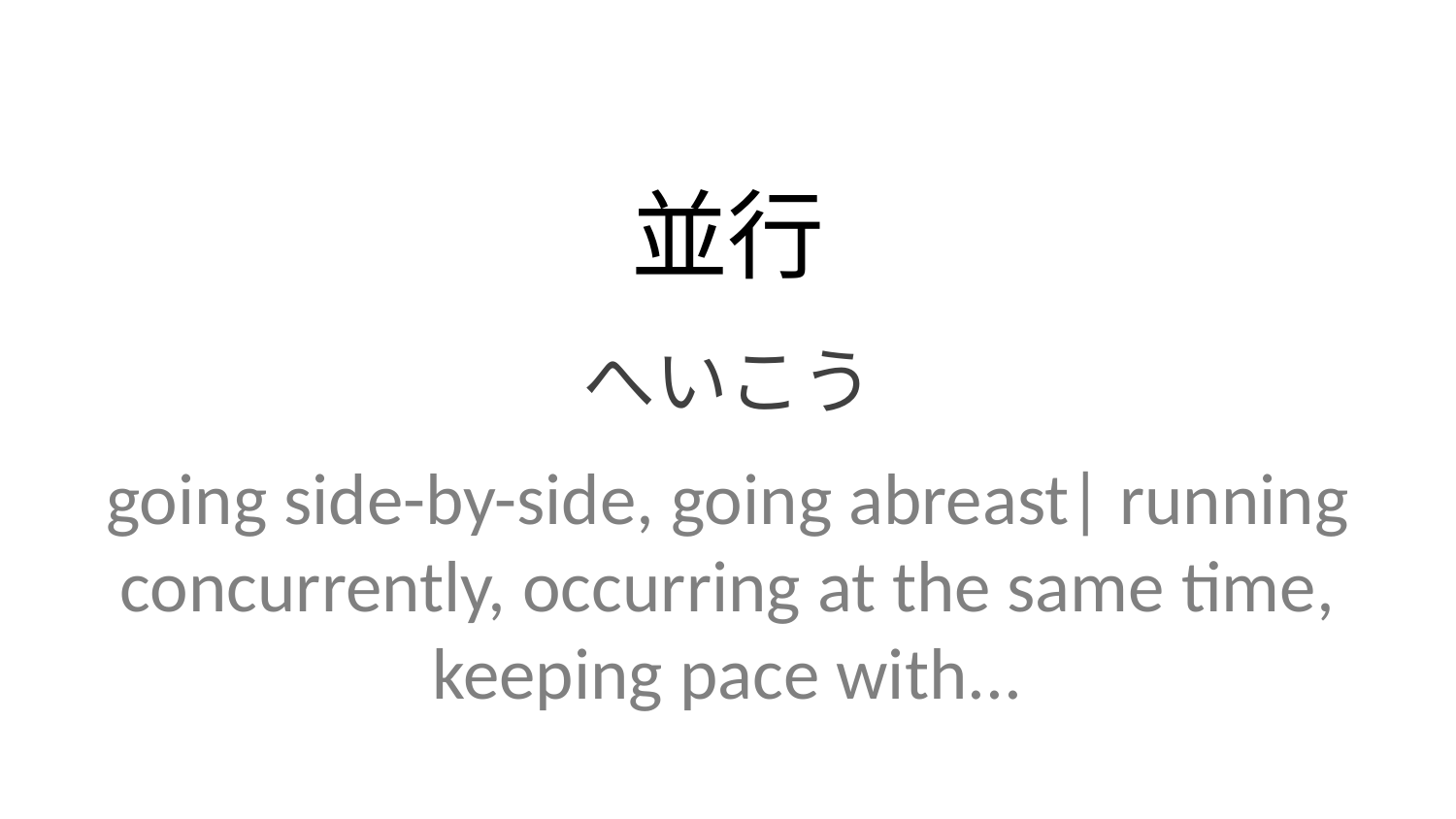

並行

へいこう
going side-by-side, going abreast| running concurrently, occurring at the same time, keeping pace with...